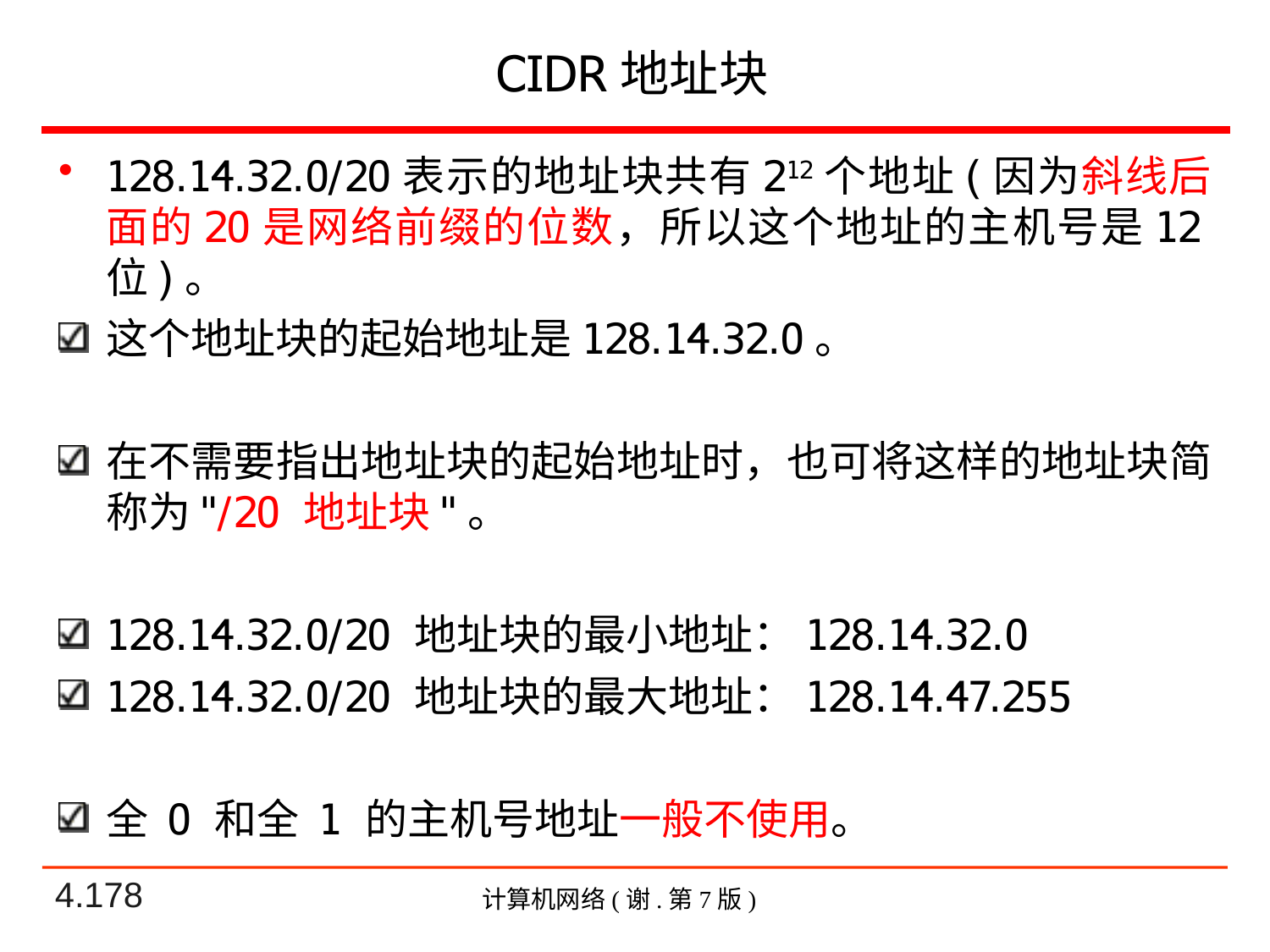

# CIDR地址块
128.14.32.0/20表示的地址块共有212个地址(因为斜线后面的20是网络前缀的位数，所以这个地址的主机号是12位)。
这个地址块的起始地址是128.14.32.0。

在不需要指出地址块的起始地址时，也可将这样的地址块简称为"/20 地址块"。

128.14.32.0/20 地址块的最小地址：128.14.32.0
128.14.32.0/20 地址块的最大地址：128.14.47.255

全 0 和全 1 的主机号地址一般不使用。